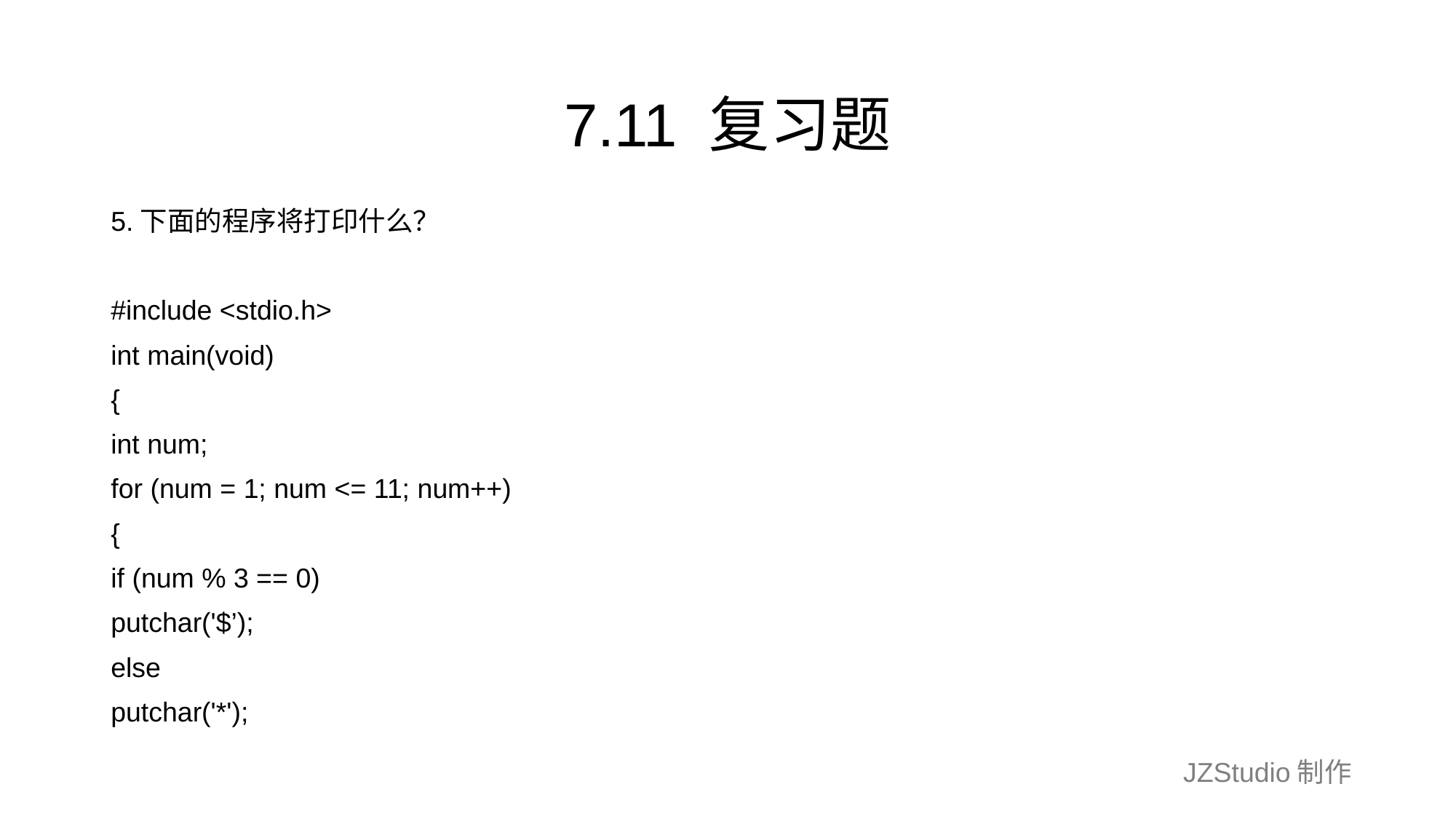

# 7.11 复习题
5.下面的程序将打印什么？

#include <stdio.h>
int main(void)
{
int num;
for (num = 1; num <= 11; num++)
{
if (num % 3 == 0)
putchar('$’);
else
putchar('*');